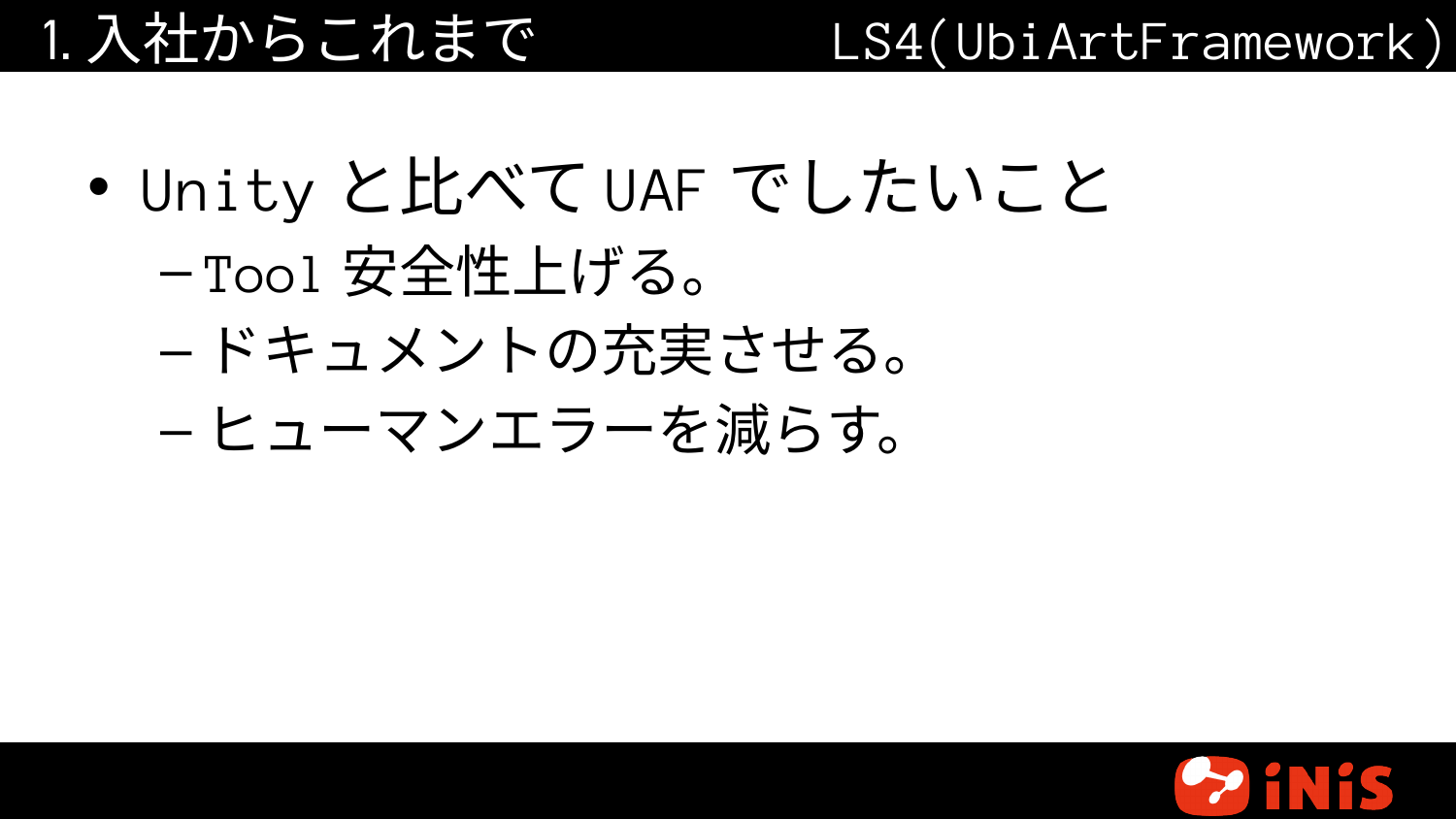

# 1.入社からこれまで
LS4(UbiArtFramework)
Unityと比べてUAFでしたいこと
Tool安全性上げる。
ドキュメントの充実させる。
ヒューマンエラーを減らす。